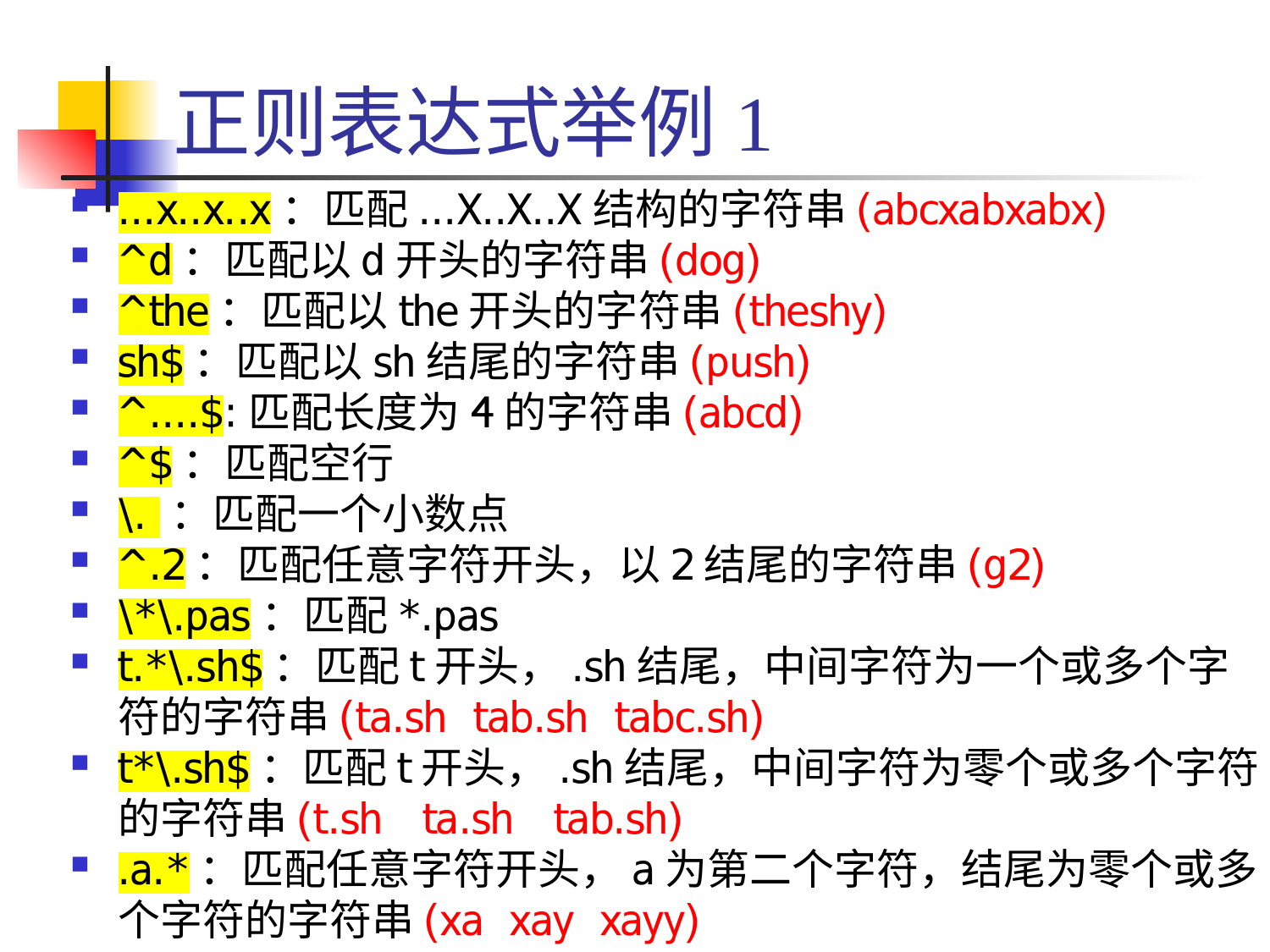

# 正则表达式举例1
...x..x..x：匹配...X..X..X结构的字符串(abcxabxabx)
^d：匹配以d开头的字符串(dog)
^the：匹配以the开头的字符串(theshy)
sh$：匹配以sh结尾的字符串(push)
^....$:匹配长度为4的字符串(abcd)
^$：匹配空行
\. ：匹配一个小数点
^.2：匹配任意字符开头，以2结尾的字符串(g2)
\*\.pas：匹配*.pas
t.*\.sh$：匹配t开头，.sh结尾，中间字符为一个或多个字符的字符串(ta.sh  tab.sh  tabc.sh)
t*\.sh$：匹配t开头，.sh结尾，中间字符为零个或多个字符的字符串(t.sh   ta.sh   tab.sh)
.a.*：匹配任意字符开头，a为第二个字符，结尾为零个或多个字符的字符串(xa  xay  xayy)